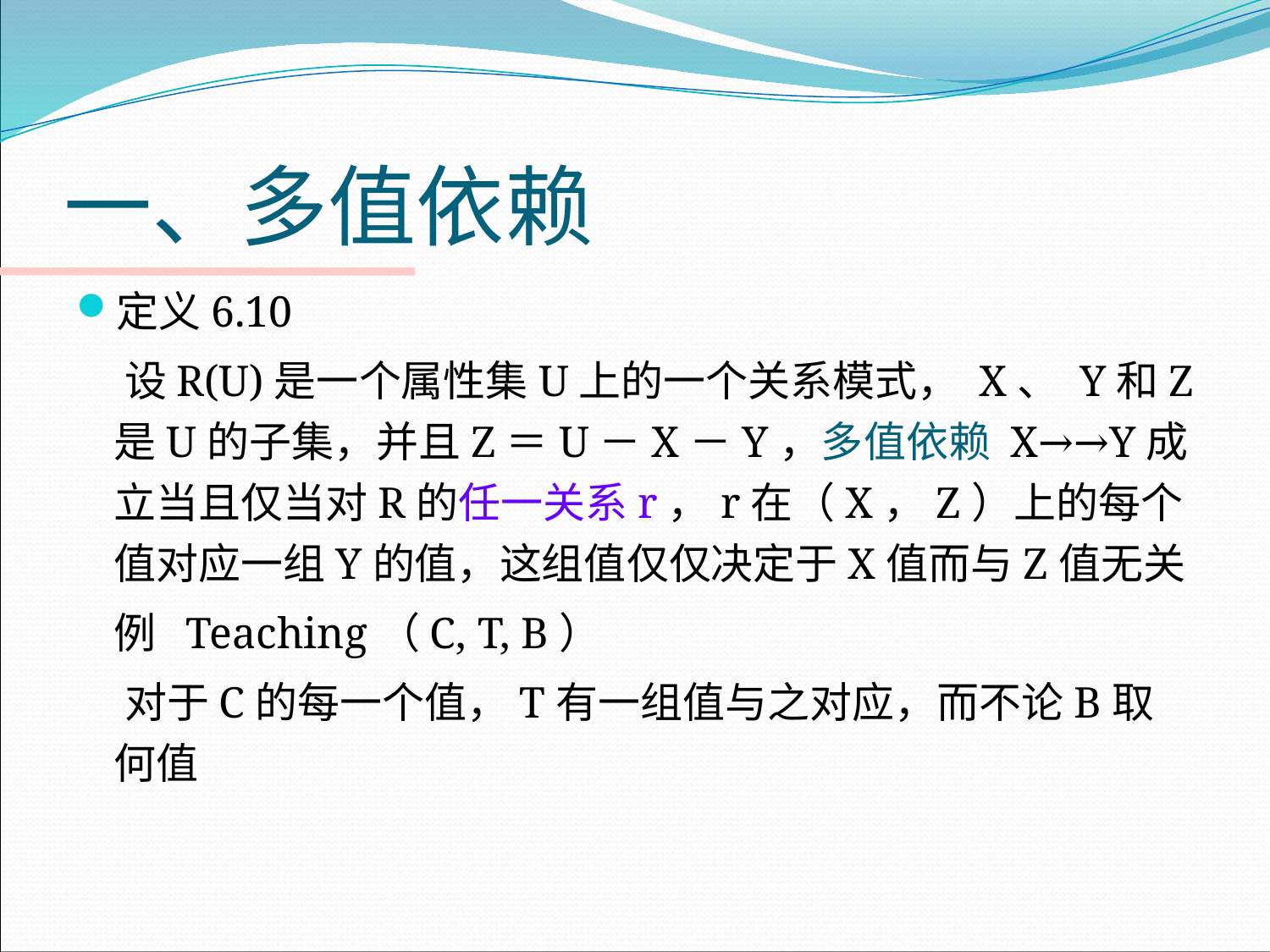

# 一、多值依赖
定义6.10
    设R(U)是一个属性集U上的一个关系模式， X、 Y和Z是U的子集，并且Z＝U－X－Y，多值依赖 X→→Y成立当且仅当对R的任一关系r，r在（X，Z）上的每个值对应一组Y的值，这组值仅仅决定于X值而与Z值无关
   	例  Teaching（C, T, B）
    对于C的每一个值，T有一组值与之对应，而不论B取何值

573